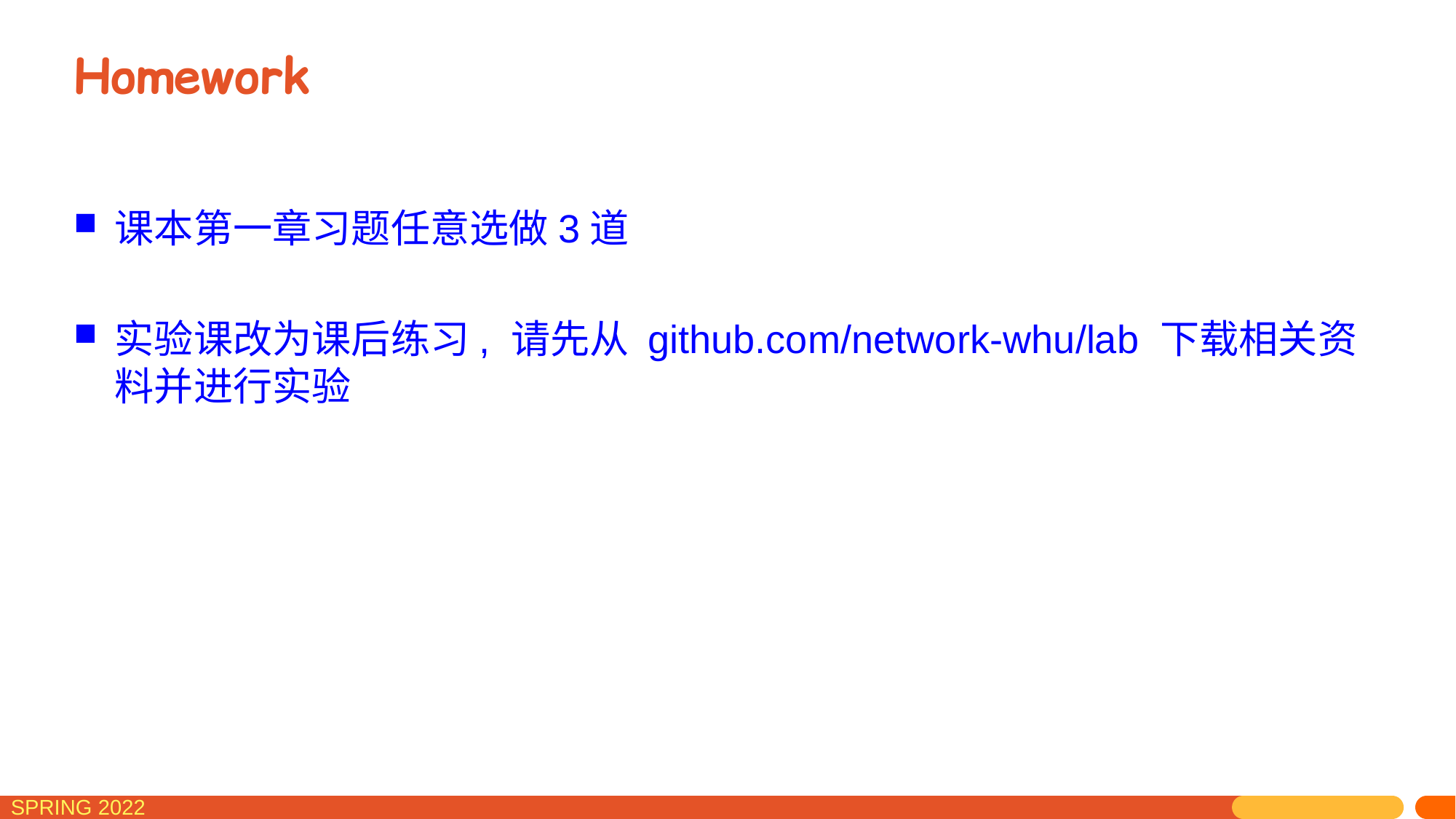

# Homework

课本第一章习题任意选做3道

实验课改为课后练习, 请先从 github.com/network-whu/lab 下载相关资料并进行实验